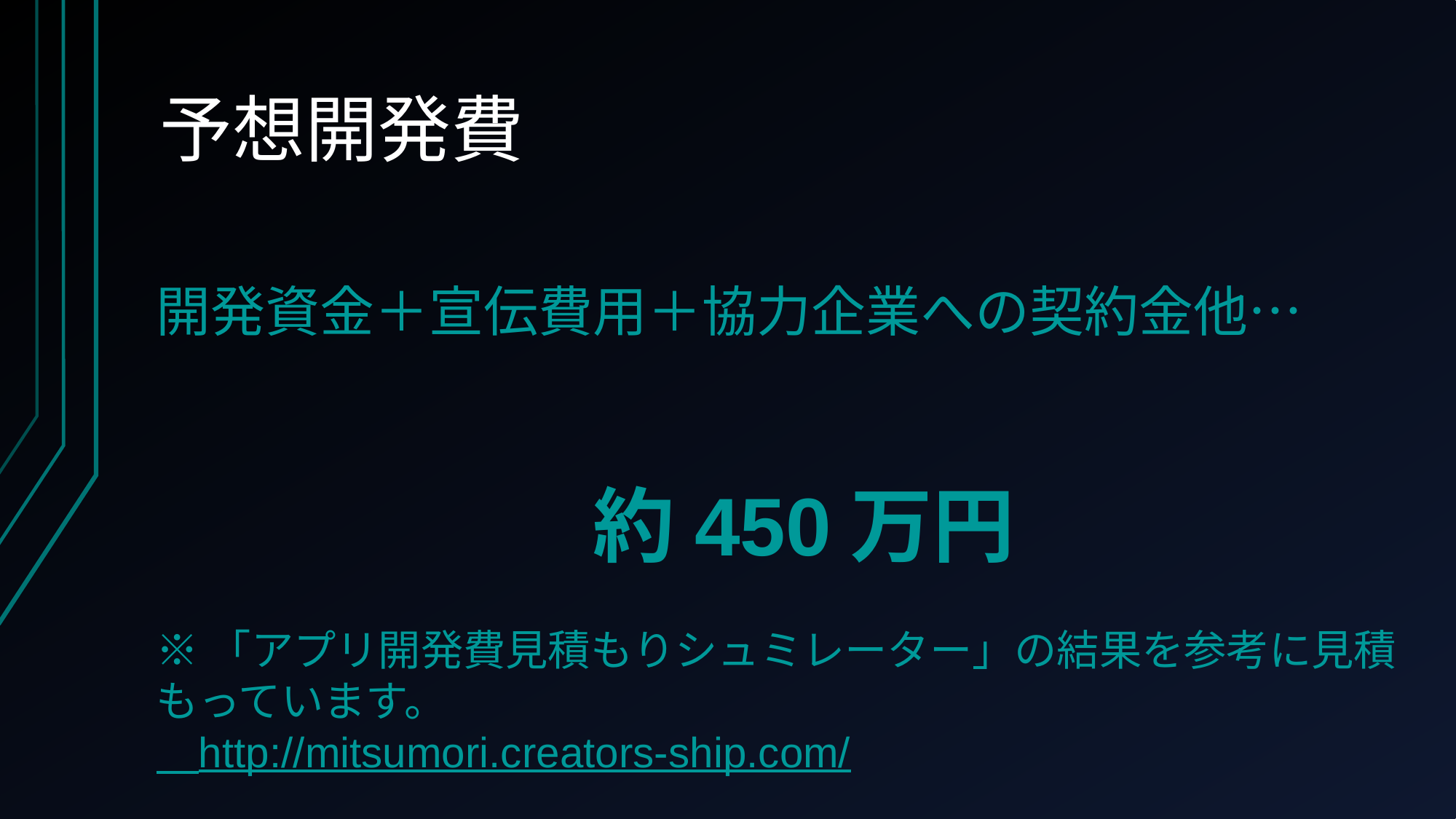

# 予想開発費
開発資金＋宣伝費用＋協力企業への契約金他…

				約450万円

※「アプリ開発費見積もりシュミレーター」の結果を参考に見積もっています。
　			http://mitsumori.creators-ship.com/